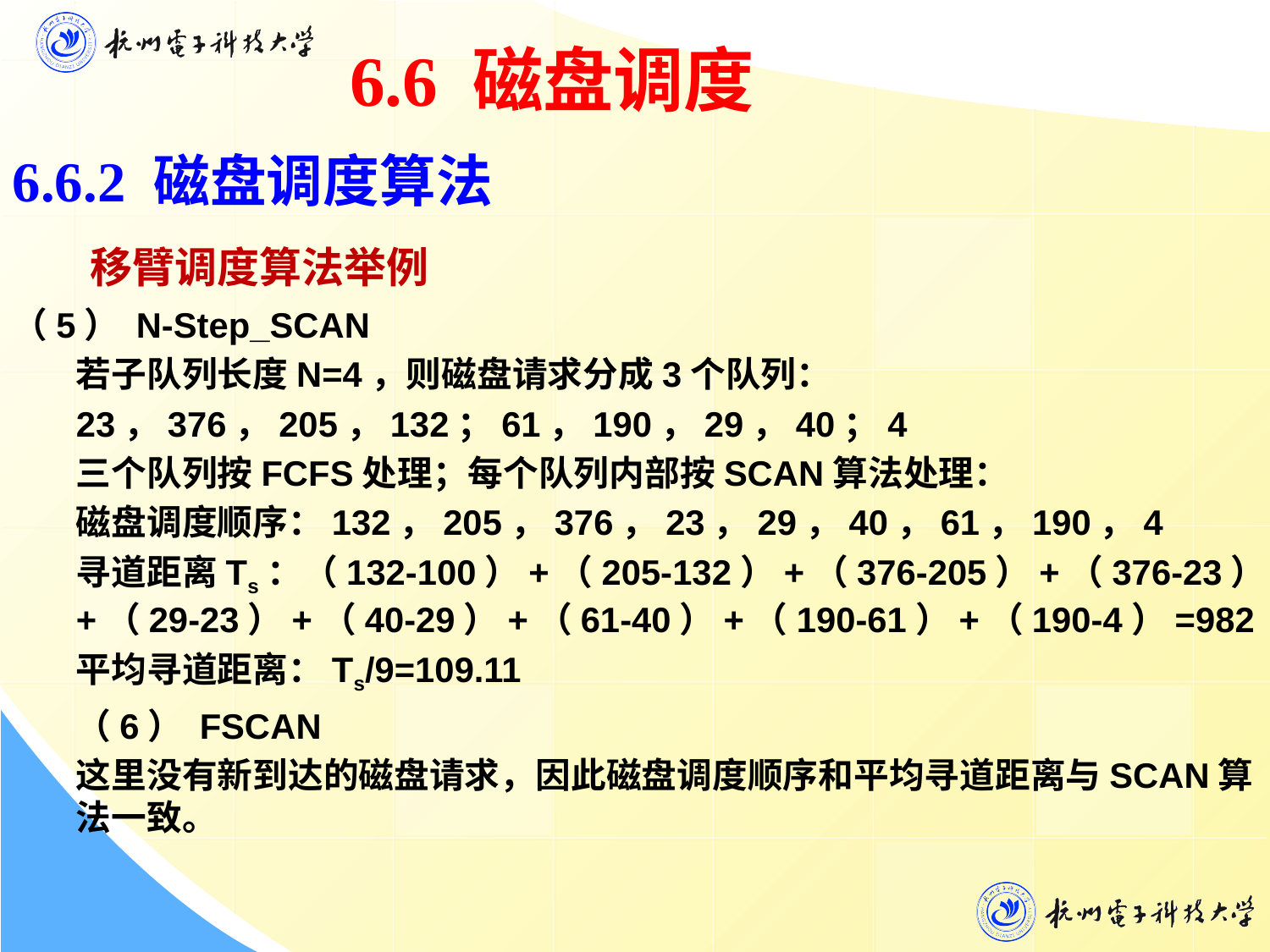

6.6 磁盘调度
6.6.2 磁盘调度算法
     移臂调度算法举例
（5） N-Step_SCAN
若子队列长度N=4，则磁盘请求分成3个队列：
23，376，205，132；61，190，29，40；4
三个队列按FCFS处理；每个队列内部按SCAN算法处理：
磁盘调度顺序：132，205，376，23，29，40，61，190，4
寻道距离Ts：（132-100）+（205-132）+（376-205）+（376-23）+（29-23）+（40-29）+（61-40）+（190-61）+（190-4）=982
平均寻道距离：Ts/9=109.11
（6） FSCAN
这里没有新到达的磁盘请求，因此磁盘调度顺序和平均寻道距离与SCAN算法一致。